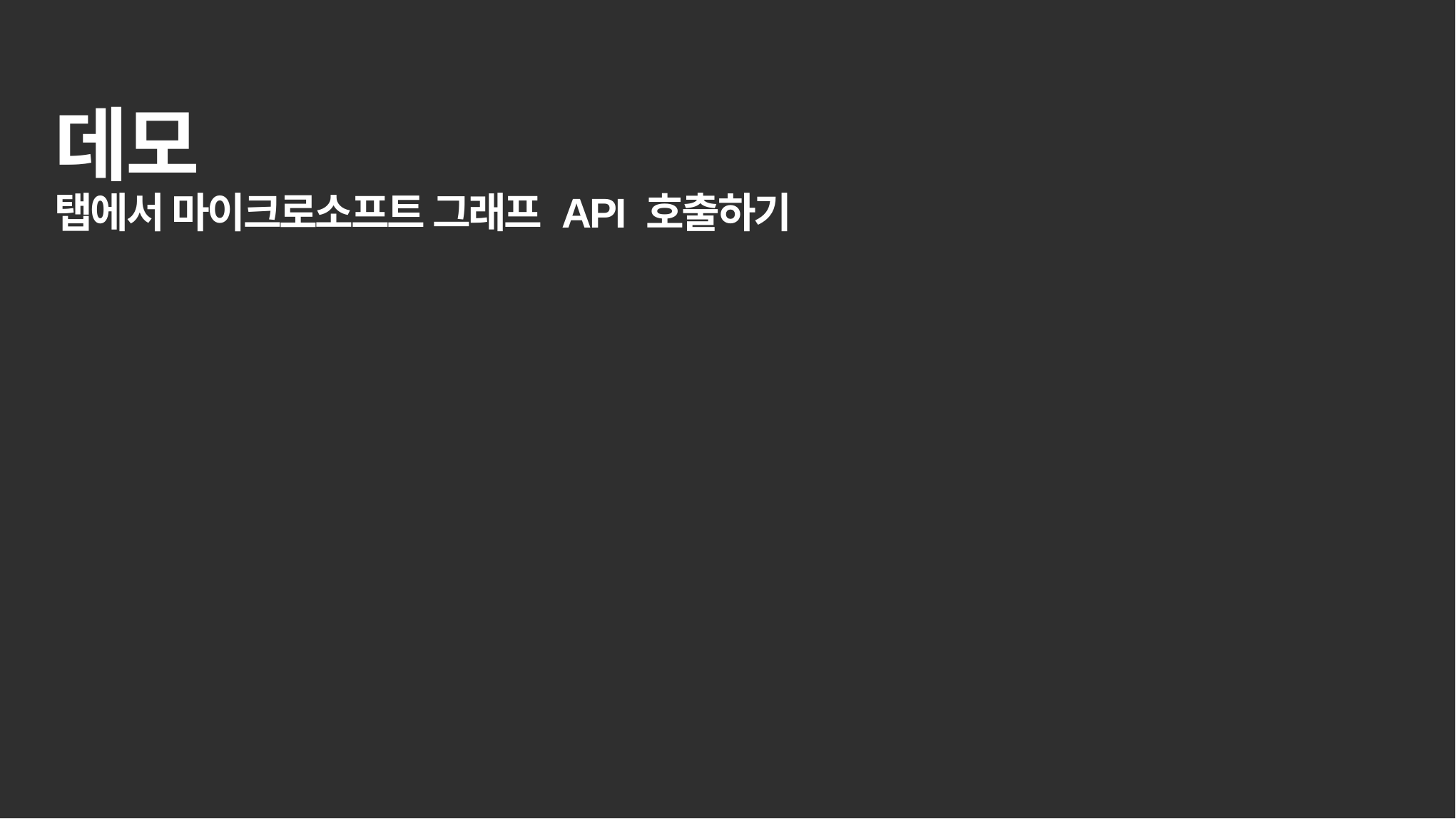

# 데모 탭에서 마이크로소프트 그래프 API 호출하기